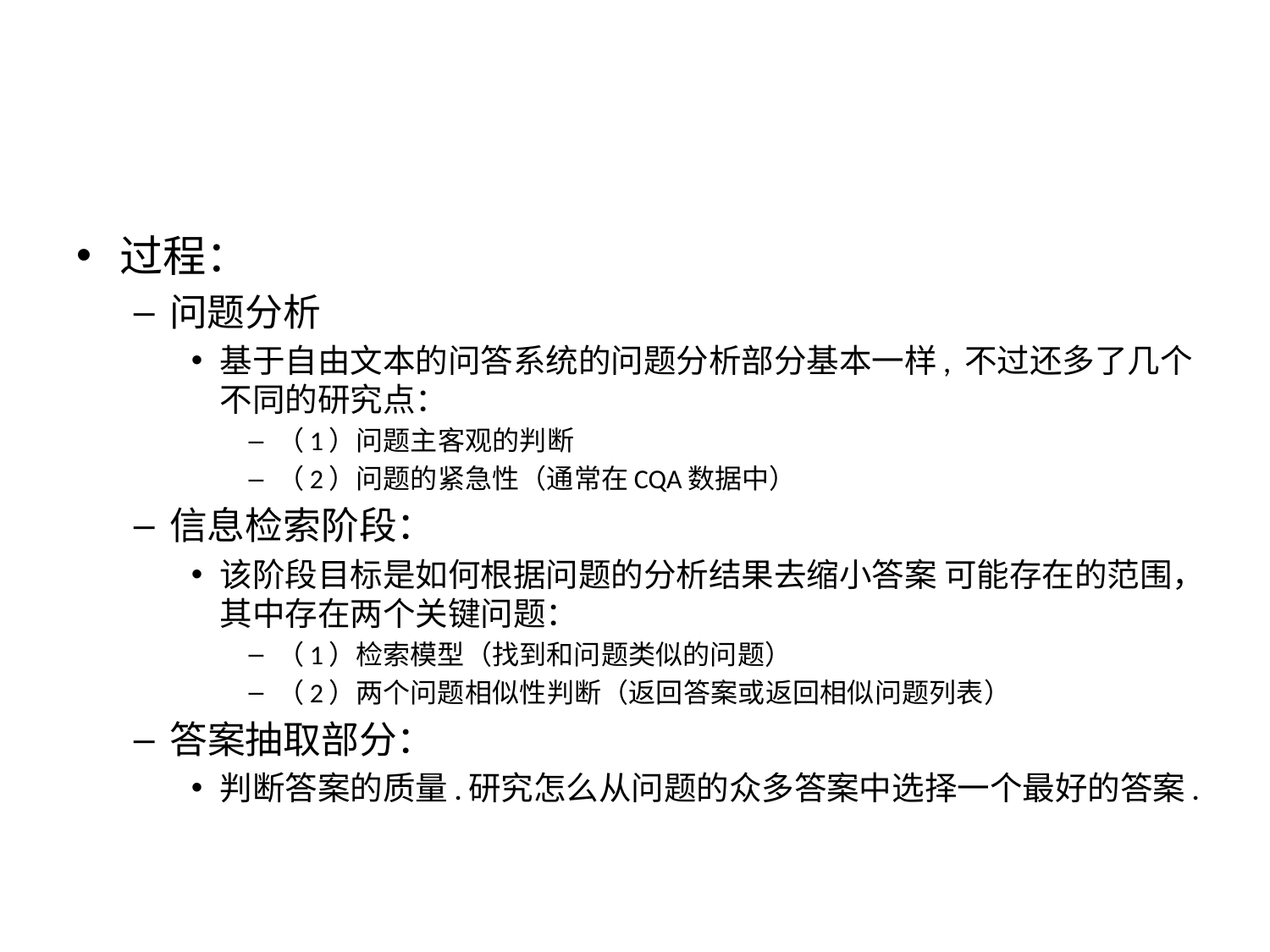

#
过程：
问题分析
基于自由文本的问答系统的问题分析部分基本一样, 不过还多了几个不同的研究点：
（1）问题主客观的判断
（2）问题的紧急性（通常在CQA数据中）
信息检索阶段：
该阶段目标是如何根据问题的分析结果去缩小答案 可能存在的范围，其中存在两个关键问题：
（1）检索模型（找到和问题类似的问题）
（2）两个问题相似性判断（返回答案或返回相似问题列表）
答案抽取部分：
判断答案的质量.研究怎么从问题的众多答案中选择一个最好的答案.